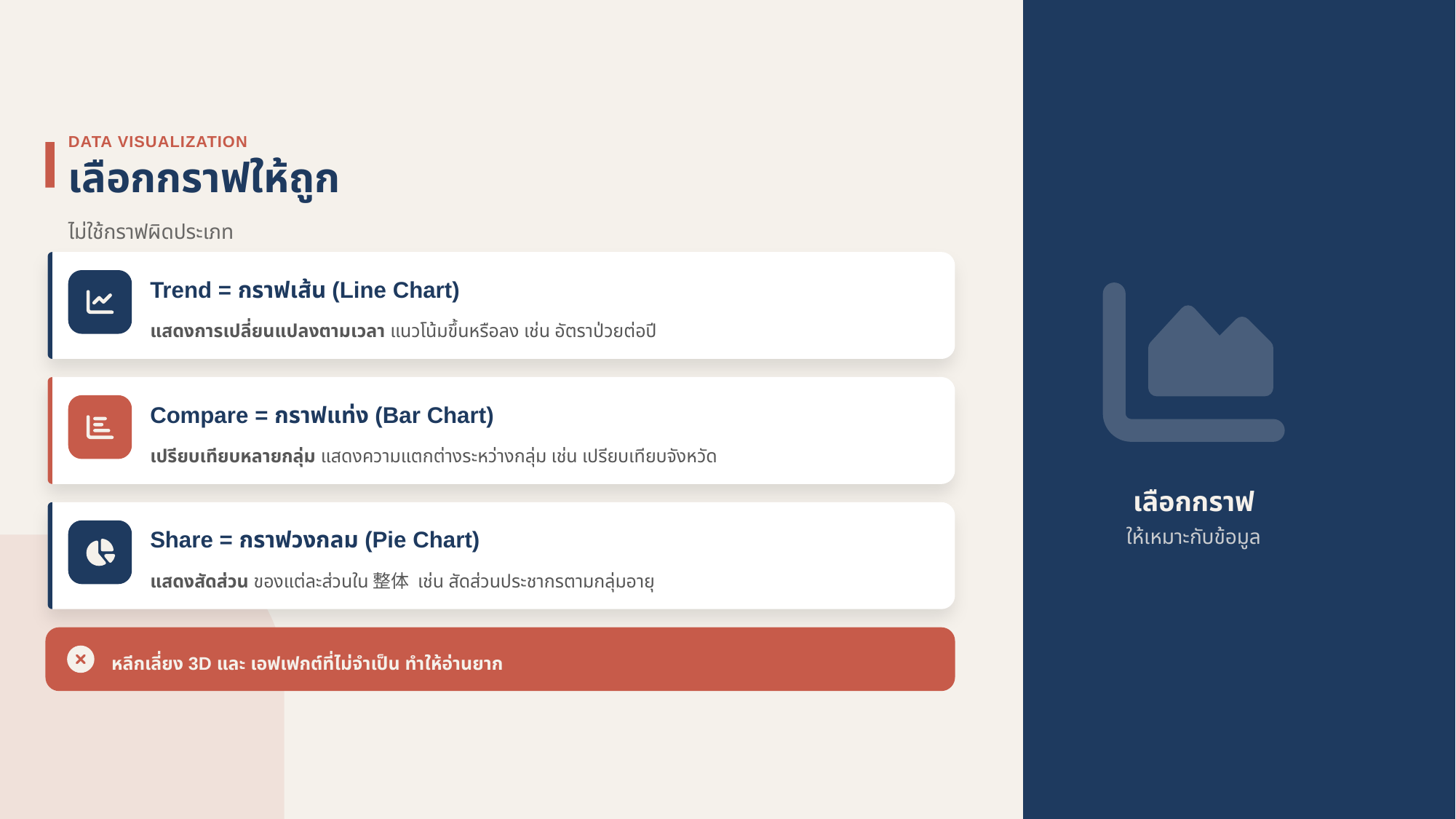

DATA VISUALIZATION

เลือกกราฟให้ถูก
ไม่ใช้กราฟผิดประเภท

Trend = กราฟเส้น (Line Chart)

แสดงการเปลี่ยนแปลงตามเวลา แนวโน้มขึ้นหรือลง เช่น อัตราป่วยต่อปี

Compare = กราฟแท่ง (Bar Chart)

เปรียบเทียบหลายกลุ่ม แสดงความแตกต่างระหว่างกลุ่ม เช่น เปรียบเทียบจังหวัด
เลือกกราฟ

ให้เหมาะกับข้อมูล

Share = กราฟวงกลม (Pie Chart)

แสดงสัดส่วน ของแต่ละส่วนใน整体 เช่น สัดส่วนประชากรตามกลุ่มอายุ

หลีกเลี่ยง 3D และ เอฟเฟกต์ที่ไม่จำเป็น ทำให้อ่านยาก